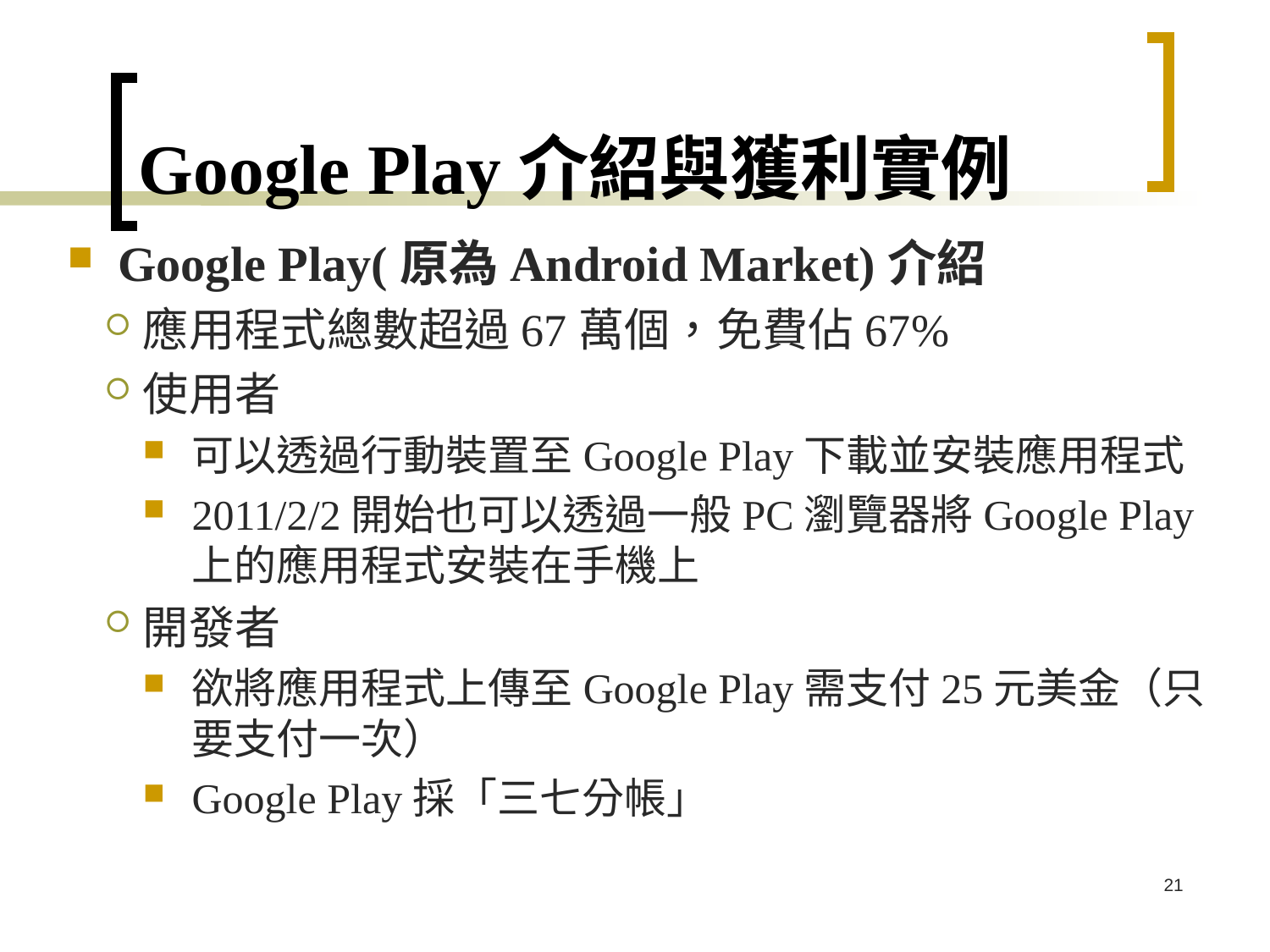

# Google Play介紹與獲利實例
Google Play(原為Android Market)介紹
應用程式總數超過67萬個，免費佔67%
使用者
可以透過行動裝置至Google Play下載並安裝應用程式
2011/2/2開始也可以透過一般PC瀏覽器將Google Play上的應用程式安裝在手機上
開發者
欲將應用程式上傳至Google Play需支付25元美金（只要支付一次）
Google Play採「三七分帳」

21